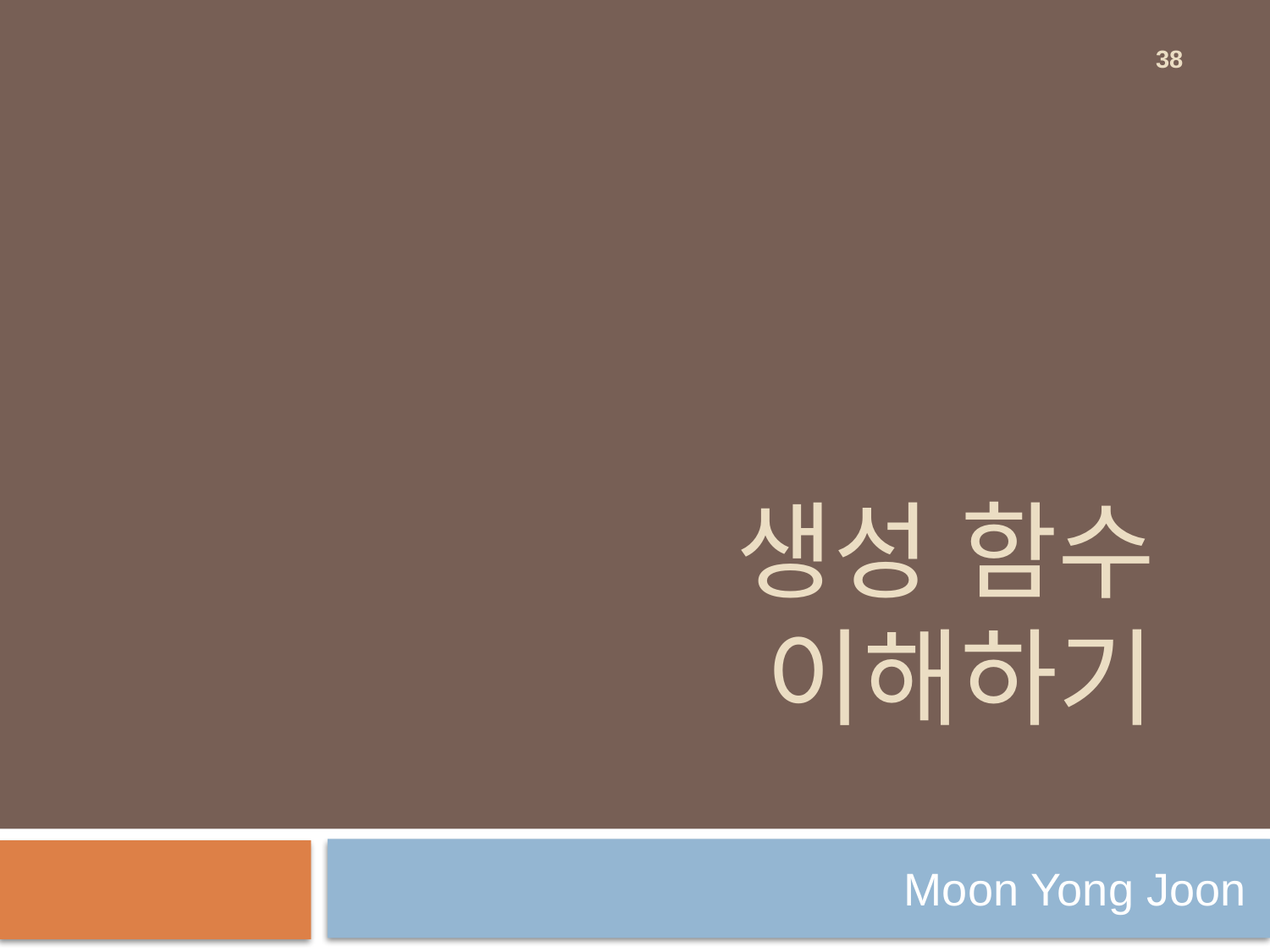

38
# 생성 함수 이해하기
Moon Yong Joon